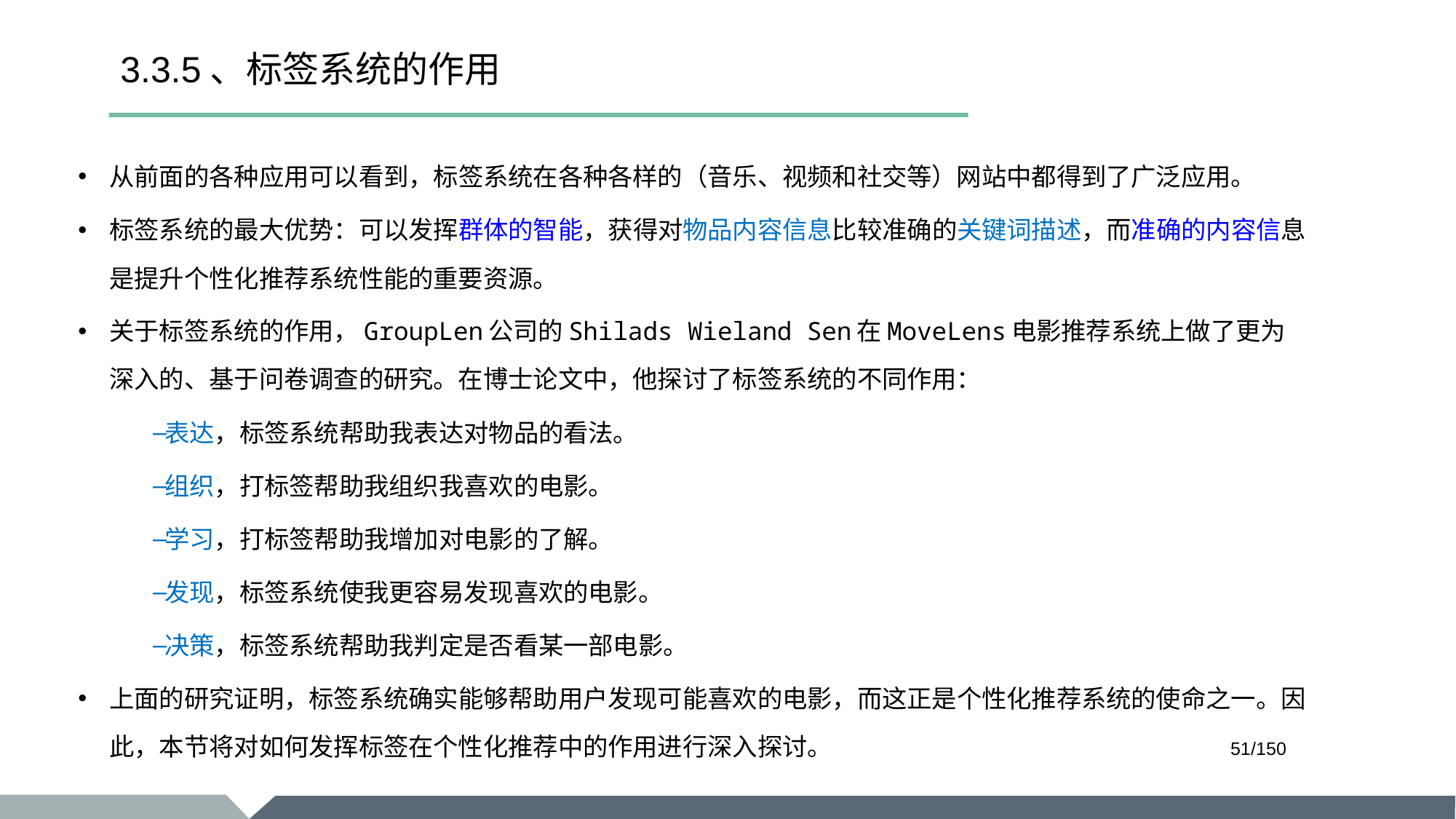

# 3.3.5、标签系统的作用
从前面的各种应用可以看到，标签系统在各种各样的（音乐、视频和社交等）网站中都得到了广泛应用。
标签系统的最大优势：可以发挥群体的智能，获得对物品内容信息比较准确的关键词描述，而准确的内容信息是提升个性化推荐系统性能的重要资源。
关于标签系统的作用，GroupLen公司的Shilads Wieland Sen在MoveLens电影推荐系统上做了更为深入的、基于问卷调查的研究。在博士论文中，他探讨了标签系统的不同作用：
表达，标签系统帮助我表达对物品的看法。
组织，打标签帮助我组织我喜欢的电影。
学习，打标签帮助我增加对电影的了解。
发现，标签系统使我更容易发现喜欢的电影。
决策，标签系统帮助我判定是否看某一部电影。
上面的研究证明，标签系统确实能够帮助用户发现可能喜欢的电影，而这正是个性化推荐系统的使命之一。因此，本节将对如何发挥标签在个性化推荐中的作用进行深入探讨。

51/150